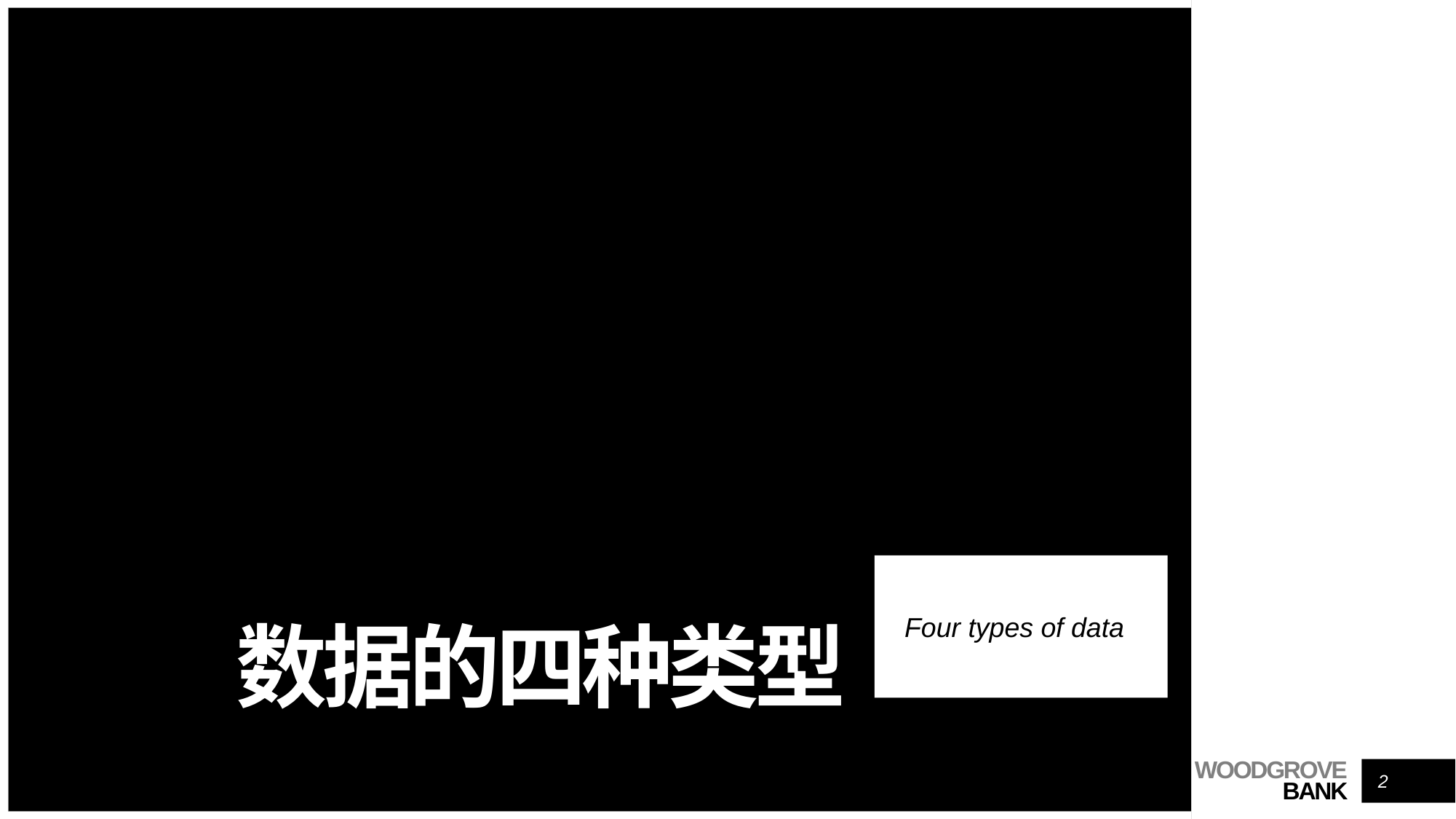

# 数据的四种类型
Four types of data
2